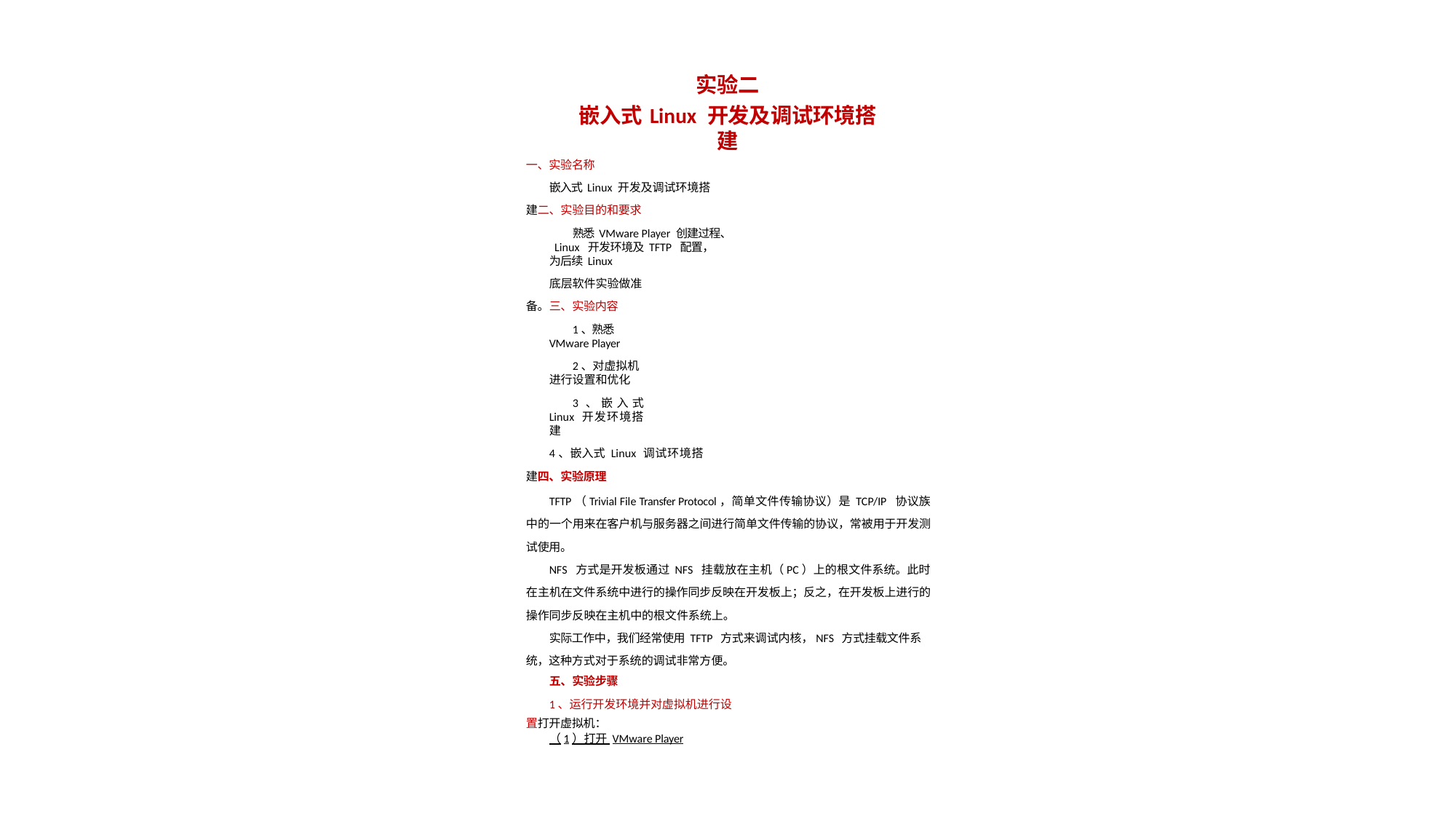

实验二
嵌入式 Linux 开发及调试环境搭建
一、实验名称
嵌入式 Linux 开发及调试环境搭建二、实验目的和要求
熟悉 VMware Player 创建过程、 Linux 开发环境及 TFTP 配置，为后续 Linux
底层软件实验做准备。三、实验内容
1、熟悉 VMware Player
2、对虚拟机进行设置和优化
3、嵌入式 Linux 开发环境搭建
4、嵌入式 Linux 调试环境搭建四、实验原理
TFTP（Trivial File Transfer Protocol，简单文件传输协议）是 TCP/IP 协议族中的一个用来在客户机与服务器之间进行简单文件传输的协议，常被用于开发测试使用。
NFS 方式是开发板通过 NFS 挂载放在主机（PC）上的根文件系统。此时在主机在文件系统中进行的操作同步反映在开发板上；反之，在开发板上进行的操作同步反映在主机中的根文件系统上。
实际工作中，我们经常使用 TFTP 方式来调试内核，NFS 方式挂载文件系统，这种方式对于系统的调试非常方便。
五、实验步骤
1、运行开发环境并对虚拟机进行设置打开虚拟机：
（1）打开 VMware Player